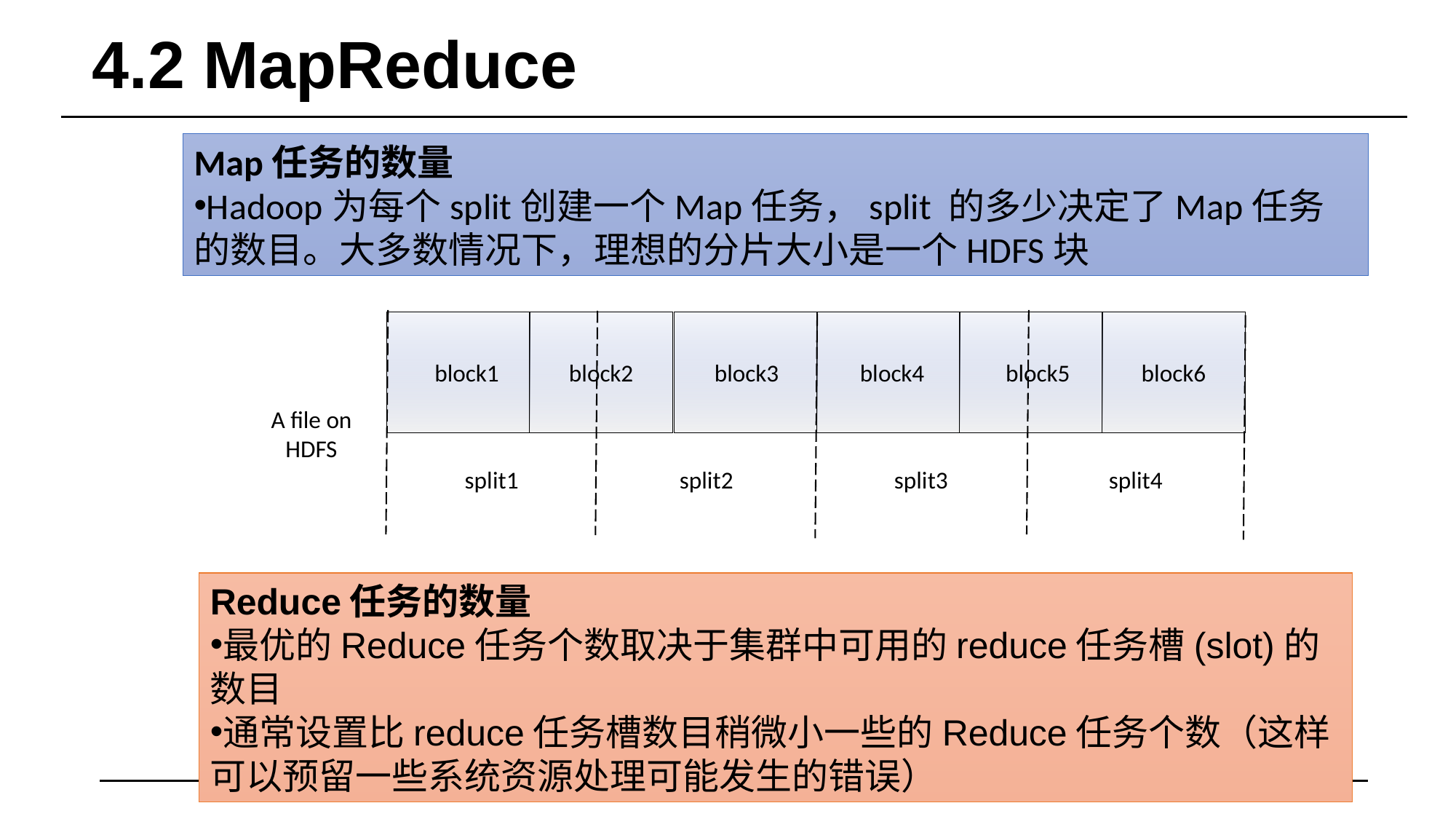

# 4.2 MapReduce
Map任务的数量
Hadoop为每个split创建一个Map任务，split 的多少决定了Map任务的数目。大多数情况下，理想的分片大小是一个HDFS块

block1
block2
block3
block4
block5
block6
A file on
HDFS
split1
split2
split3
split4
Reduce任务的数量
最优的Reduce任务个数取决于集群中可用的reduce任务槽(slot)的数目
通常设置比reduce任务槽数目稍微小一些的Reduce任务个数（这样可以预留一些系统资源处理可能发生的错误）
43